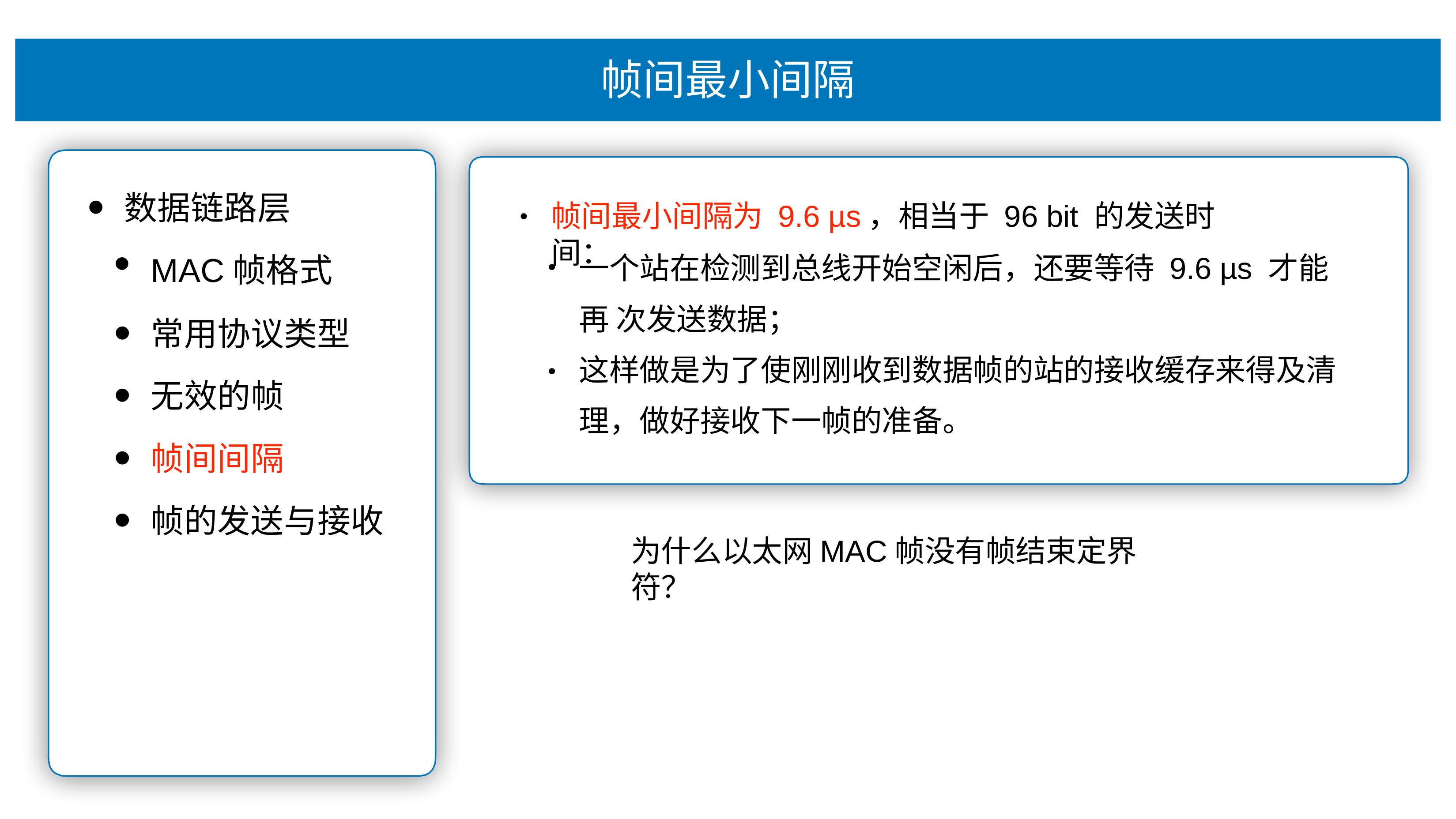

# 帧间最⼩间隔

数据链路层
MAC帧格式
常⽤协议类型
⽆效的帧
帧间间隔
帧的发送与接收
帧间最⼩间隔为 9.6 µs，相当于 96 bit 的发送时间：
•
⼀个站在检测到总线开始空闲后，还要等待 9.6 µs 才能再 次发送数据；
这样做是为了使刚刚收到数据帧的站的接收缓存来得及清 理，做好接收下⼀帧的准备。
•
为什么以太⽹MAC帧没有帧结束定界符？